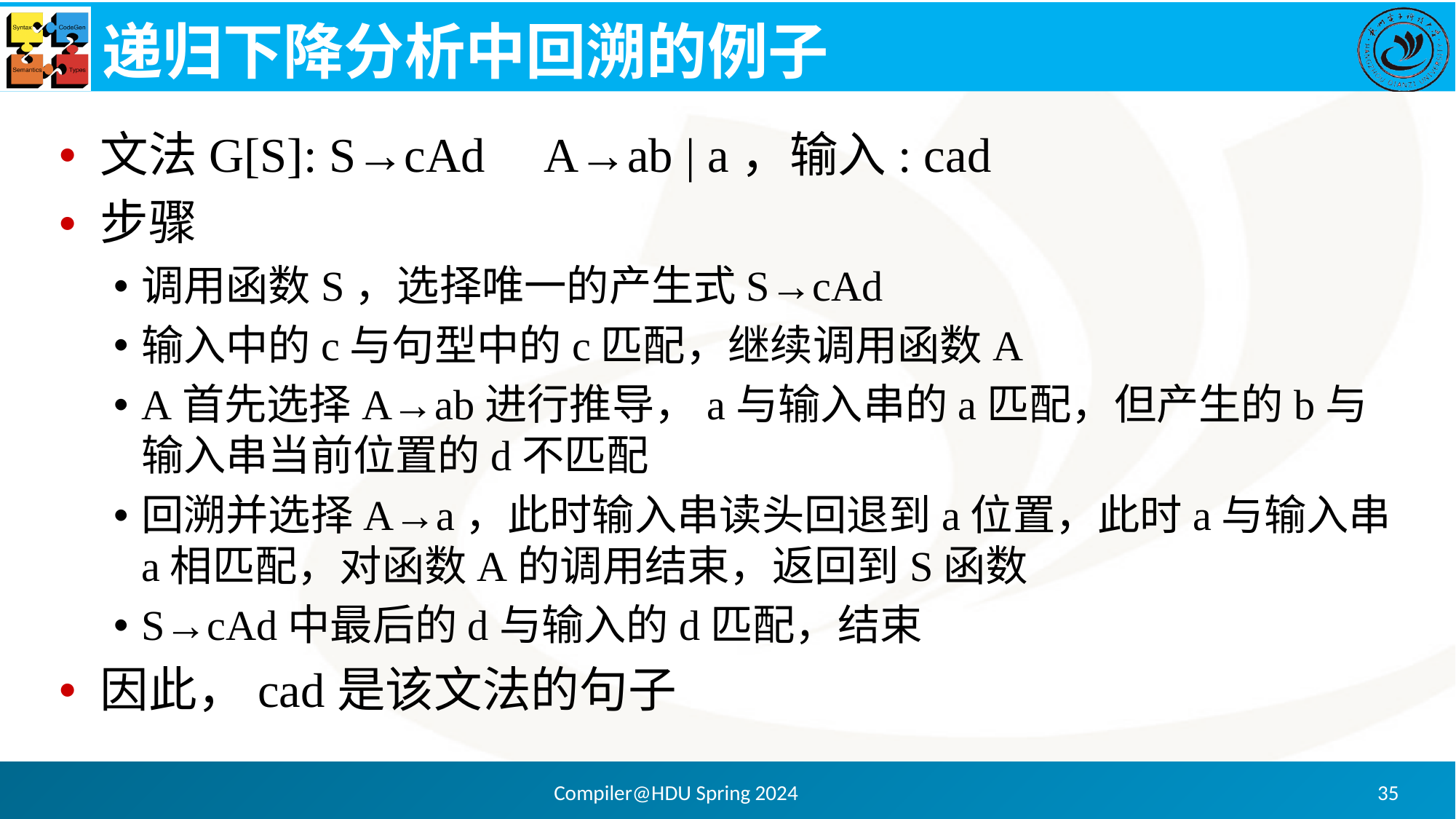

# 递归下降分析中回溯的例子
文法G[S]: S→cAd     A→ab | a，输入: cad
步骤
调用函数S，选择唯一的产生式S→cAd
输入中的c与句型中的c匹配，继续调用函数A
A首先选择A→ab进行推导，a与输入串的a匹配，但产生的b与输入串当前位置的d不匹配
回溯并选择A→a，此时输入串读头回退到a位置，此时a与输入串a相匹配，对函数A的调用结束，返回到S函数
S→cAd中最后的d与输入的d匹配，结束
因此，cad是该文法的句子
Compiler@HDU Spring 2024
35